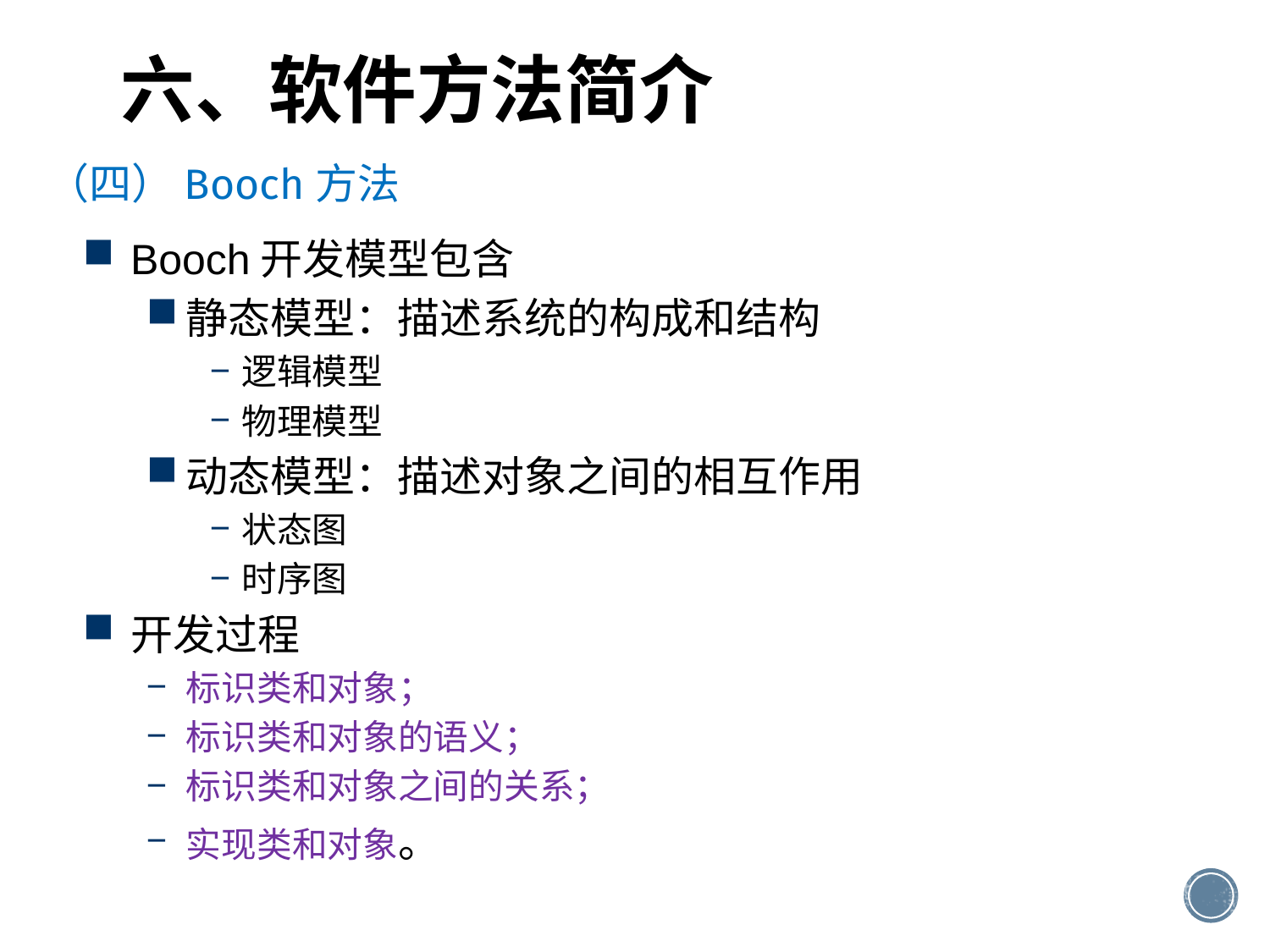

# 六、软件方法简介
（四）Booch方法
Booch开发模型包含
静态模型：描述系统的构成和结构
逻辑模型
物理模型
动态模型：描述对象之间的相互作用
状态图
时序图
开发过程
标识类和对象；
标识类和对象的语义；
标识类和对象之间的关系；
实现类和对象。